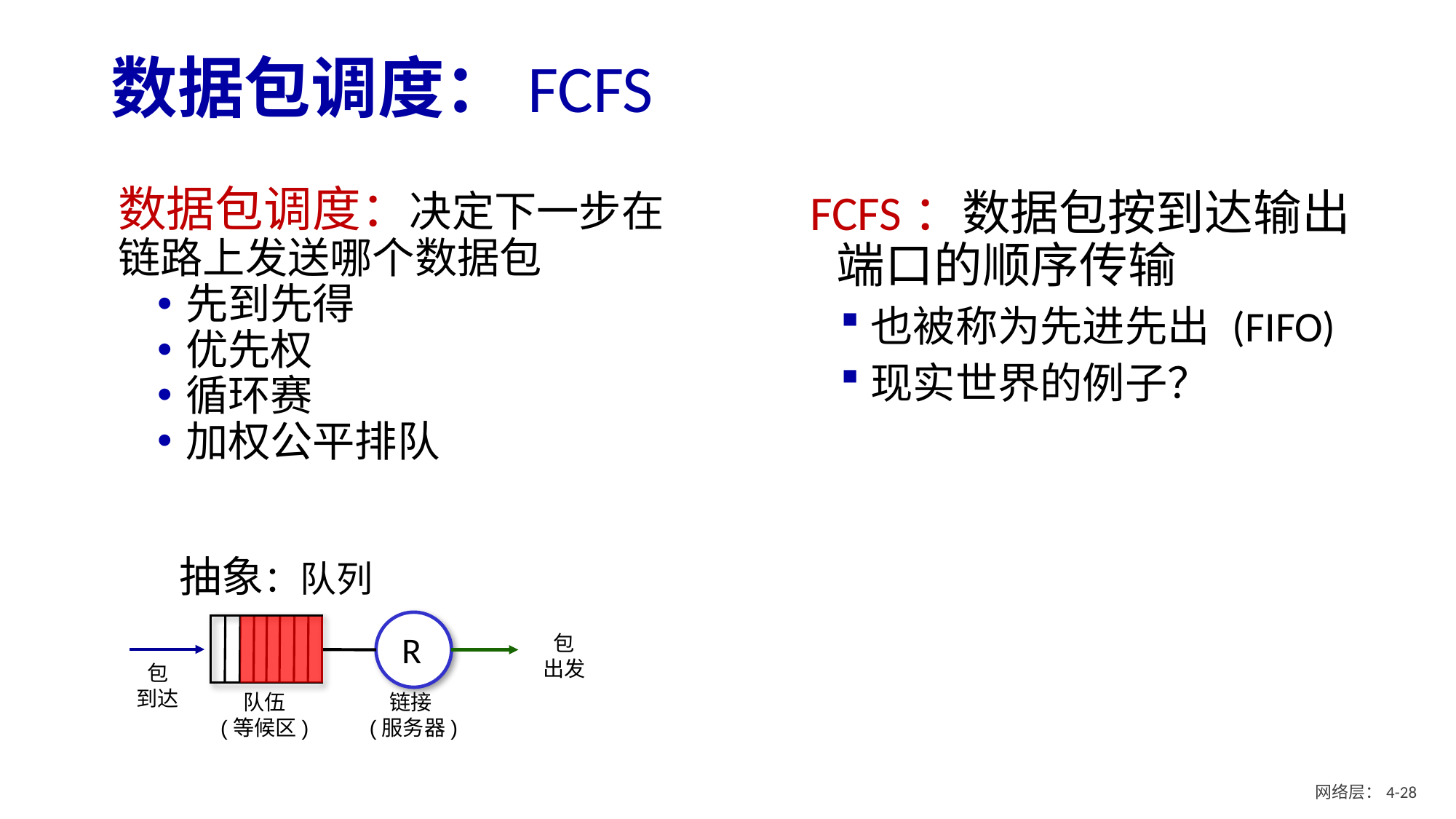

# 数据包调度：FCFS
数据包调度：决定下一步在链路上发送哪个数据包
先到先得
优先权
循环赛
加权公平排队
FCFS：数据包按到达输出端口的顺序传输
也被称为先进先出 (FIFO)
现实世界的例子？

抽象：队列

包
出发
包
到达
队伍
(等候区)
链接
 (服务器)
R
网络层：4-28